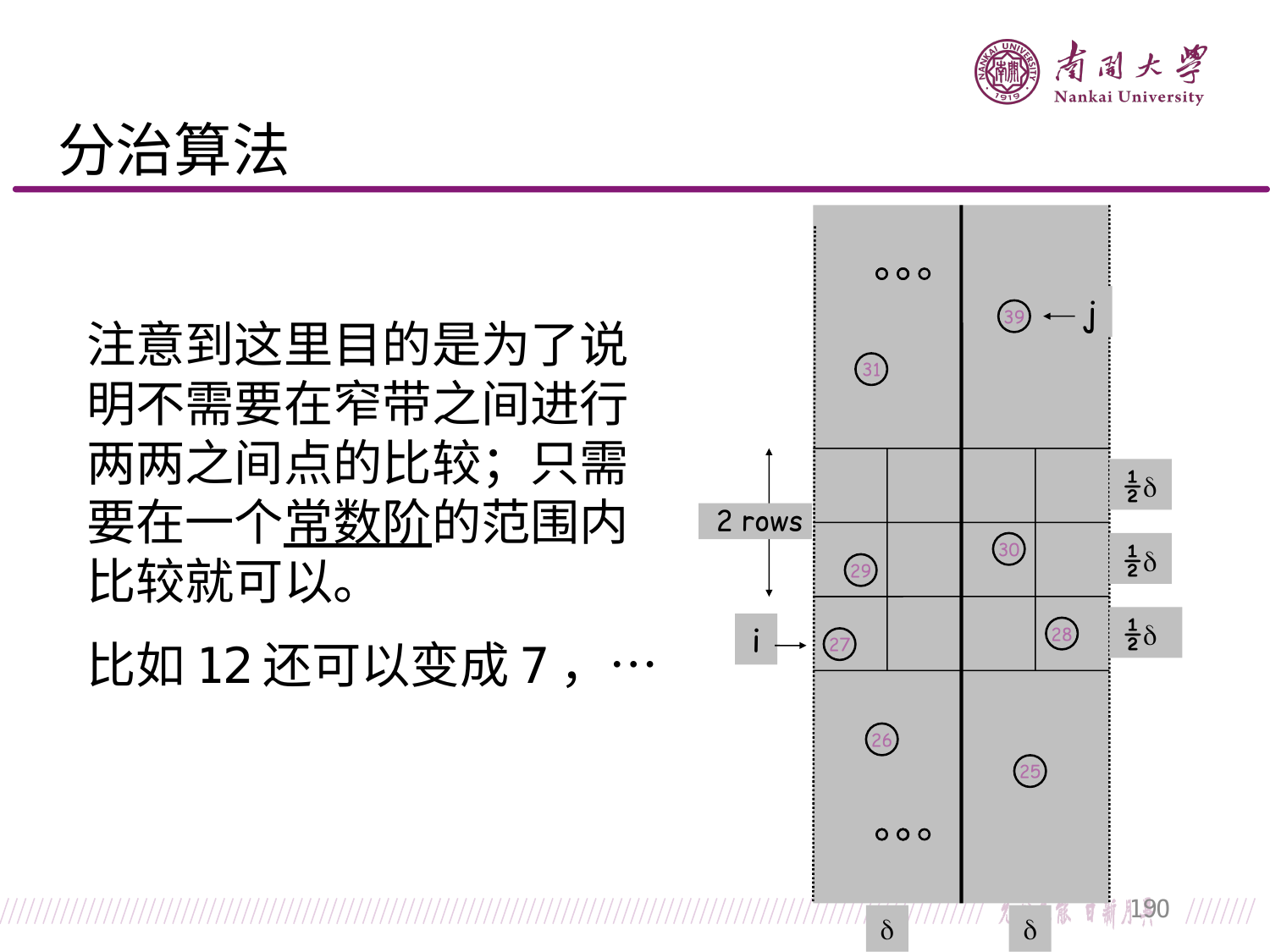

# 分治算法

j

39

31

½δ
 2 rows

30
½δ
29
½δ
i
28
27

26
25

δ
δ

注意到这里目的是为了说明不需要在窄带之间进行两两之间点的比较；只需要在一个常数阶的范围内比较就可以。
比如12还可以变成7，…
190